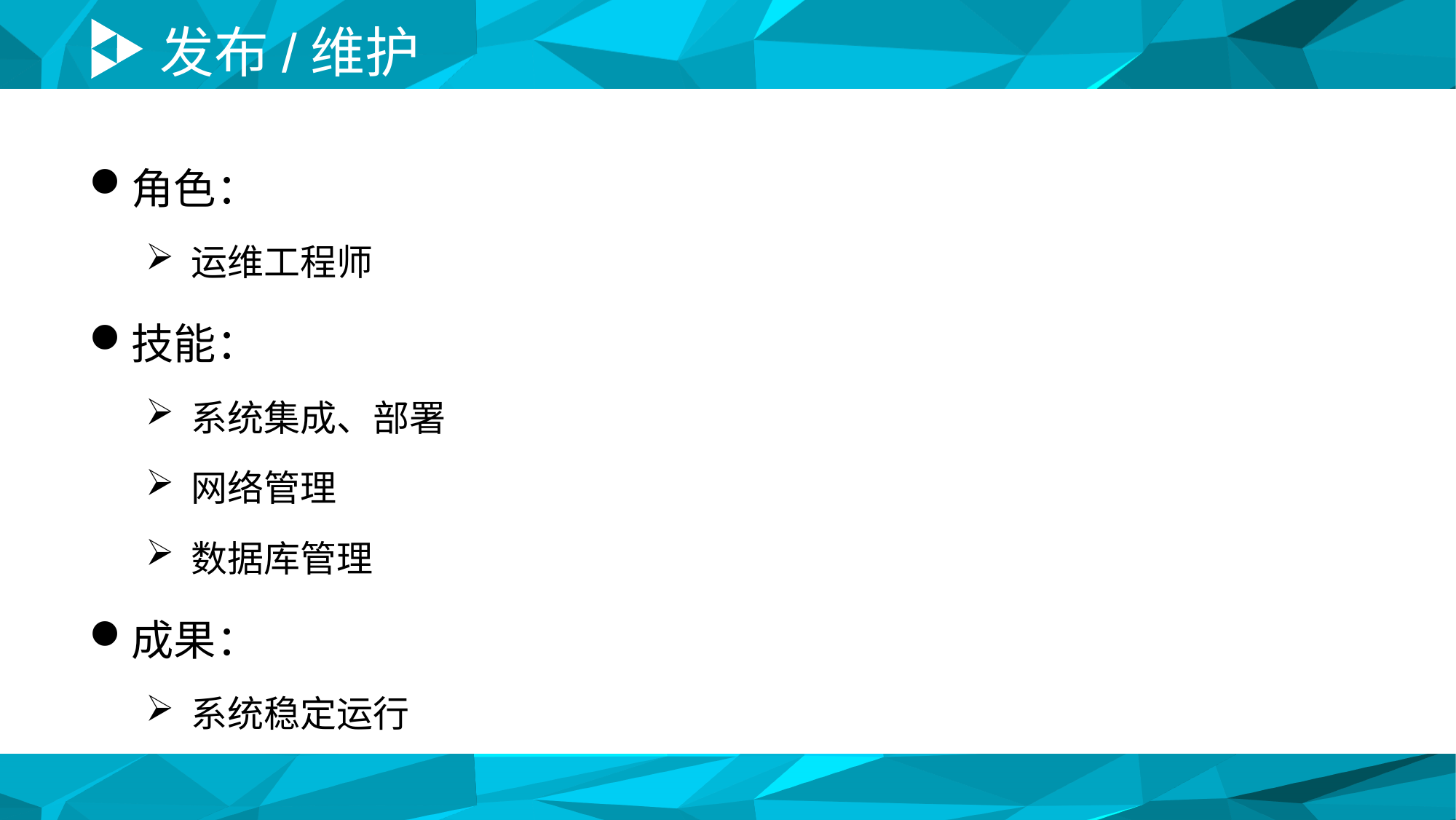

# 发布/维护
角色：
运维工程师
技能：
系统集成、部署
网络管理
数据库管理
成果：
系统稳定运行